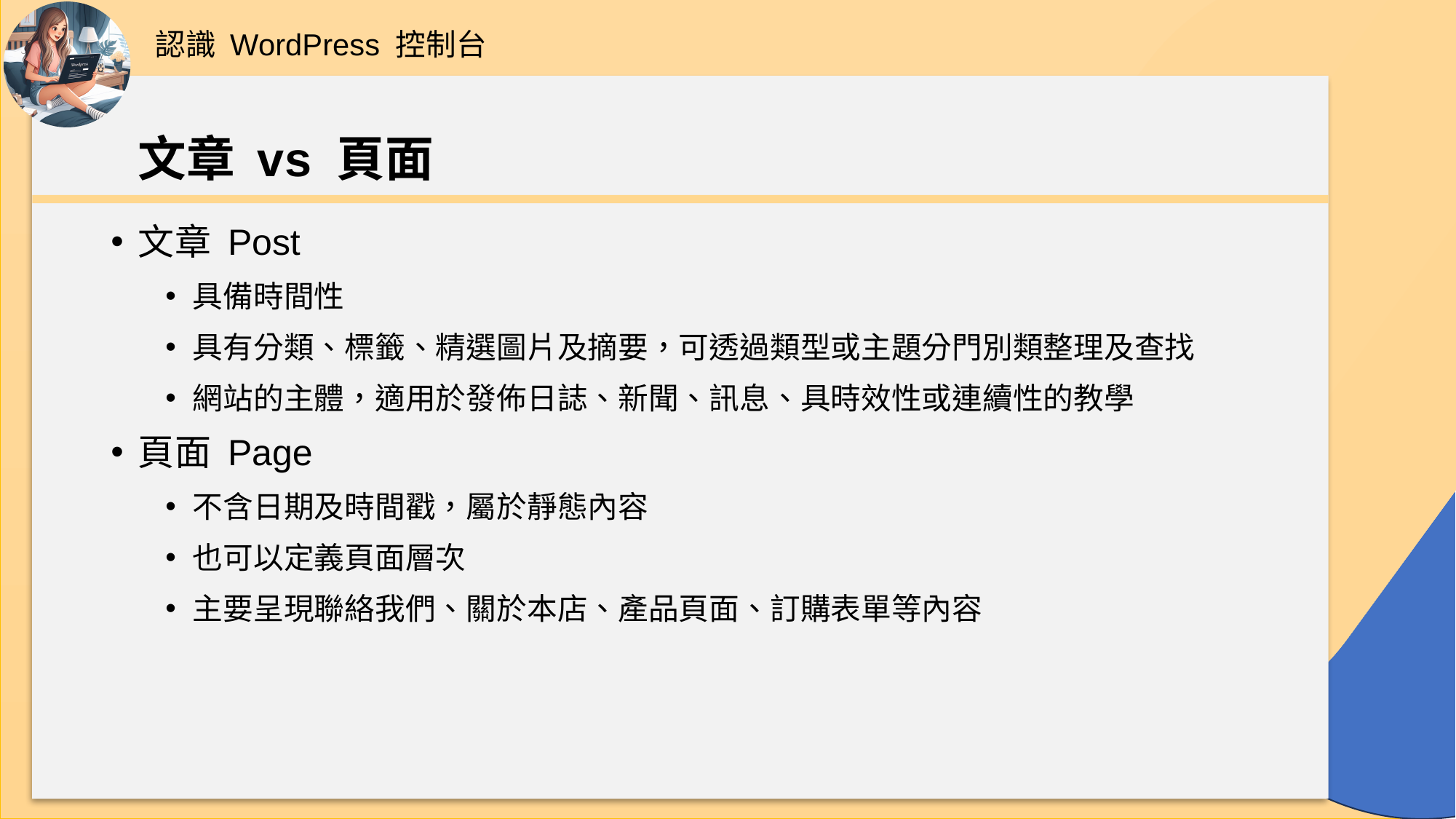

認識 WordPress 控制台

# 文章 vs 頁面

文章 Post
具備時間性
具有分類、標籤、精選圖片及摘要，可透過類型或主題分門別類整理及查找
網站的主體，適用於發佈日誌、新聞、訊息、具時效性或連續性的教學
頁面 Page
不含日期及時間戳，屬於靜態內容
也可以定義頁面層次
主要呈現聯絡我們、關於本店、產品頁面、訂購表單等內容
54